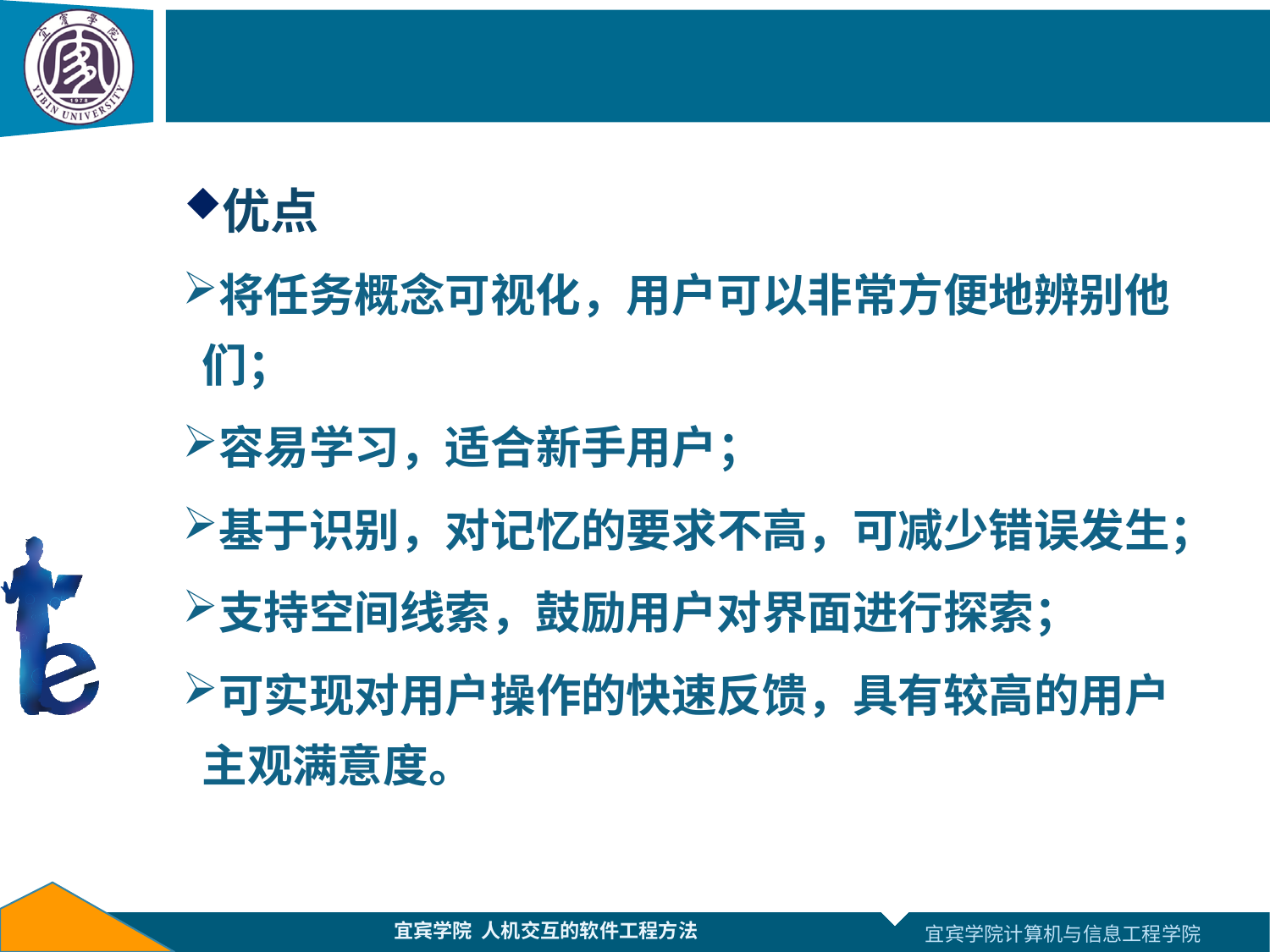

#
优点
将任务概念可视化，用户可以非常方便地辨别他们；
容易学习，适合新手用户；
基于识别，对记忆的要求不高，可减少错误发生；
支持空间线索，鼓励用户对界面进行探索；
可实现对用户操作的快速反馈，具有较高的用户主观满意度。
13
宜宾学院  人机交互的软件工程方法